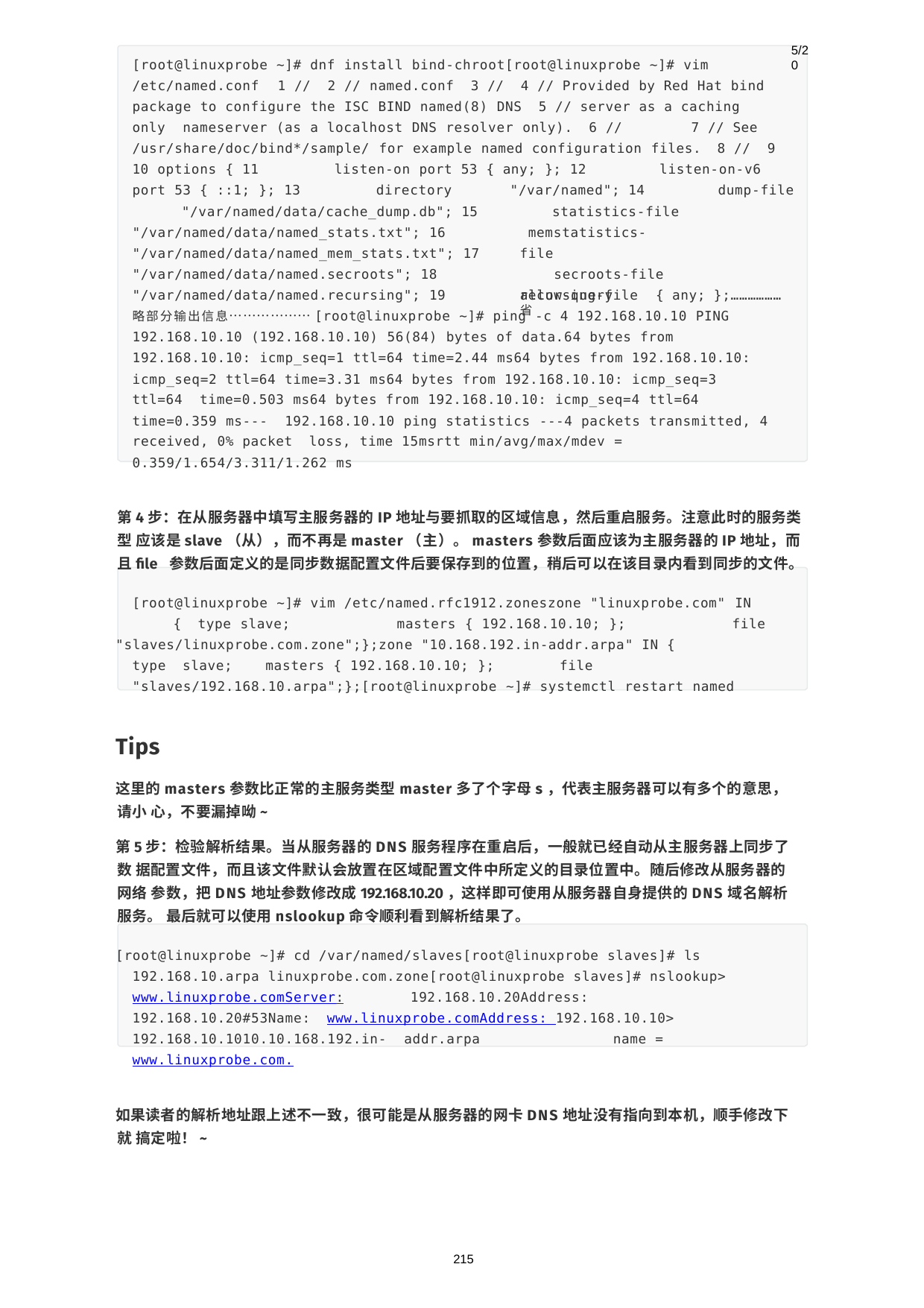

5/20

[root@linuxprobe ~]# dnf install bind-chroot[root@linuxprobe ~]# vim
/etc/named.conf	1 //	2 // named.conf	3 //	4 // Provided by Red Hat bind  package to configure the ISC BIND named(8) DNS	5 // server as a caching only  nameserver (as a localhost DNS resolver only).	6 //	7 // See
/usr/share/doc/bind*/sample/ for example named configuration files.	8 //	9
10 options { 11	listen-on port 53 { any; }; 12
port 53 { ::1; }; 13	directory	"/var/named"; 14
listen-on-v6
dump-file
"/var/named/data/cache_dump.db"; 15
"/var/named/data/named_stats.txt"; 16
"/var/named/data/named_mem_stats.txt"; 17
"/var/named/data/named.secroots"; 18
"/var/named/data/named.recursing"; 19
statistics-file  memstatistics-file
secroots-file  recursing-file
allow-query	{ any; };………………省
略部分输出信息………………[root@linuxprobe ~]# ping -c 4 192.168.10.10 PING  192.168.10.10 (192.168.10.10) 56(84) bytes of data.64 bytes from  192.168.10.10: icmp_seq=1 ttl=64 time=2.44 ms64 bytes from 192.168.10.10:  icmp_seq=2 ttl=64 time=3.31 ms64 bytes from 192.168.10.10: icmp_seq=3 ttl=64  time=0.503 ms64 bytes from 192.168.10.10: icmp_seq=4 ttl=64 time=0.359 ms---  192.168.10.10 ping statistics ---4 packets transmitted, 4 received, 0% packet  loss, time 15msrtt min/avg/max/mdev = 0.359/1.654/3.311/1.262 ms

第4步：在从服务器中填写主服务器的IP地址与要抓取的区域信息，然后重启服务。注意此时的服务类型 应该是slave（从），而不再是master（主）。masters参数后面应该为主服务器的IP地址，而且file  参数后面定义的是同步数据配置文件后要保存到的位置，稍后可以在该目录内看到同步的文件。

[root@linuxprobe ~]# vim /etc/named.rfc1912.zoneszone "linuxprobe.com" IN {  type slave;	masters { 192.168.10.10; };	file
"slaves/linuxprobe.com.zone";};zone "10.168.192.in-addr.arpa" IN {	type  slave;	masters { 192.168.10.10; };	file  "slaves/192.168.10.arpa";};[root@linuxprobe ~]# systemctl restart named

Tips
这里的masters参数比正常的主服务类型master多了个字母s，代表主服务器可以有多个的意思，请小 心，不要漏掉呦~
第5步：检验解析结果。当从服务器的DNS服务程序在重启后，一般就已经自动从主服务器上同步了数 据配置文件，而且该文件默认会放置在区域配置文件中所定义的目录位置中。随后修改从服务器的网络 参数，把DNS地址参数修改成192.168.10.20，这样即可使用从服务器自身提供的DNS域名解析服务。 最后就可以使用nslookup命令顺利看到解析结果了。

[root@linuxprobe ~]# cd /var/named/slaves[root@linuxprobe slaves]# ls  192.168.10.arpa linuxprobe.com.zone[root@linuxprobe slaves]# nslookup>  www.linuxprobe.comServer:	192.168.10.20Address:	192.168.10.20#53Name:  www.linuxprobe.comAddress: 192.168.10.10> 192.168.10.1010.10.168.192.in-  addr.arpa	name = www.linuxprobe.com.

如果读者的解析地址跟上述不一致，很可能是从服务器的网卡DNS地址没有指向到本机，顺手修改下就 搞定啦！~

215